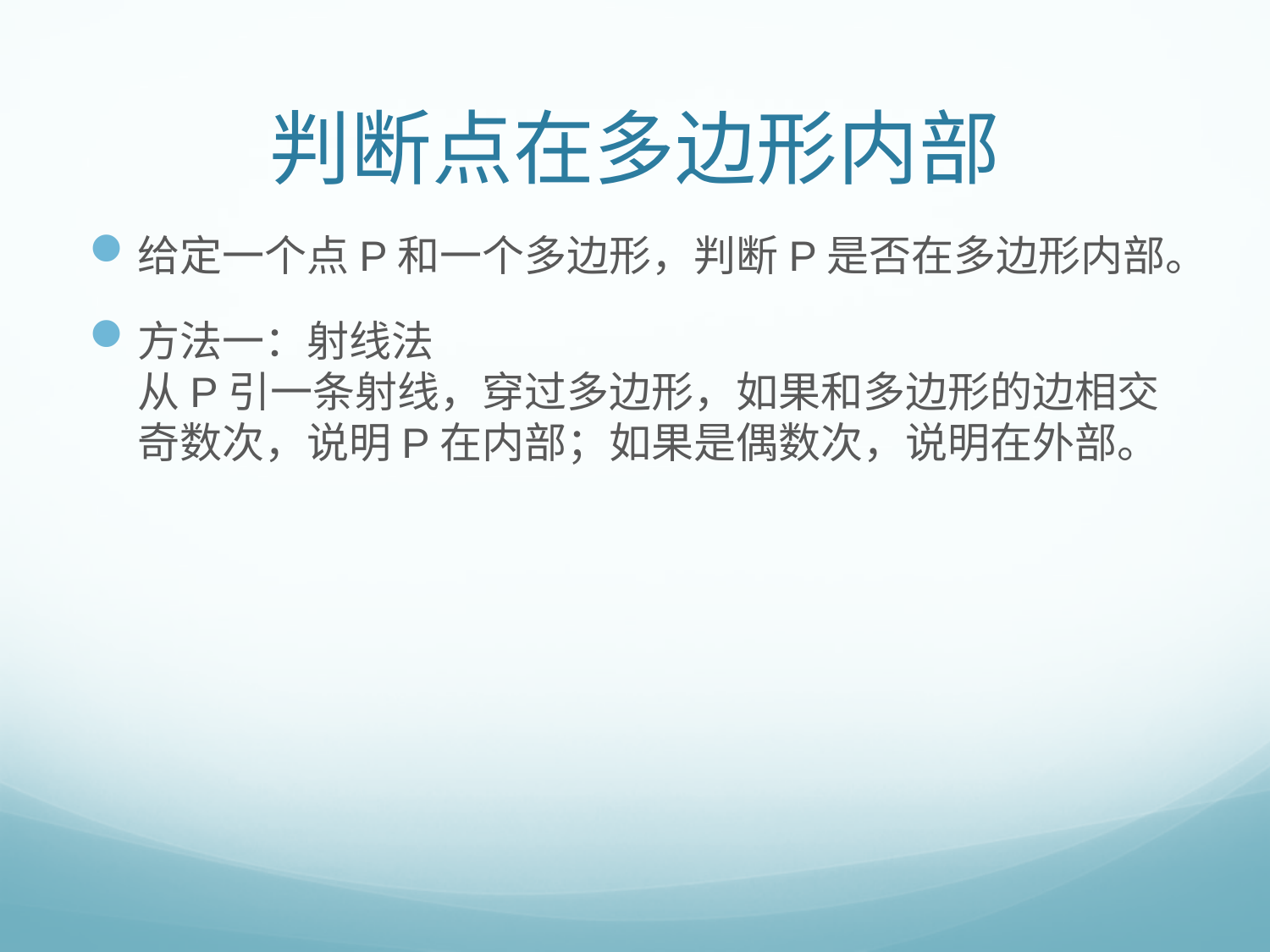

# 判断点在多边形内部
给定一个点P和一个多边形，判断P是否在多边形内部。
方法一：射线法
从P引一条射线，穿过多边形，如果和多边形的边相交奇数次，说明P在内部；如果是偶数次，说明在外部。